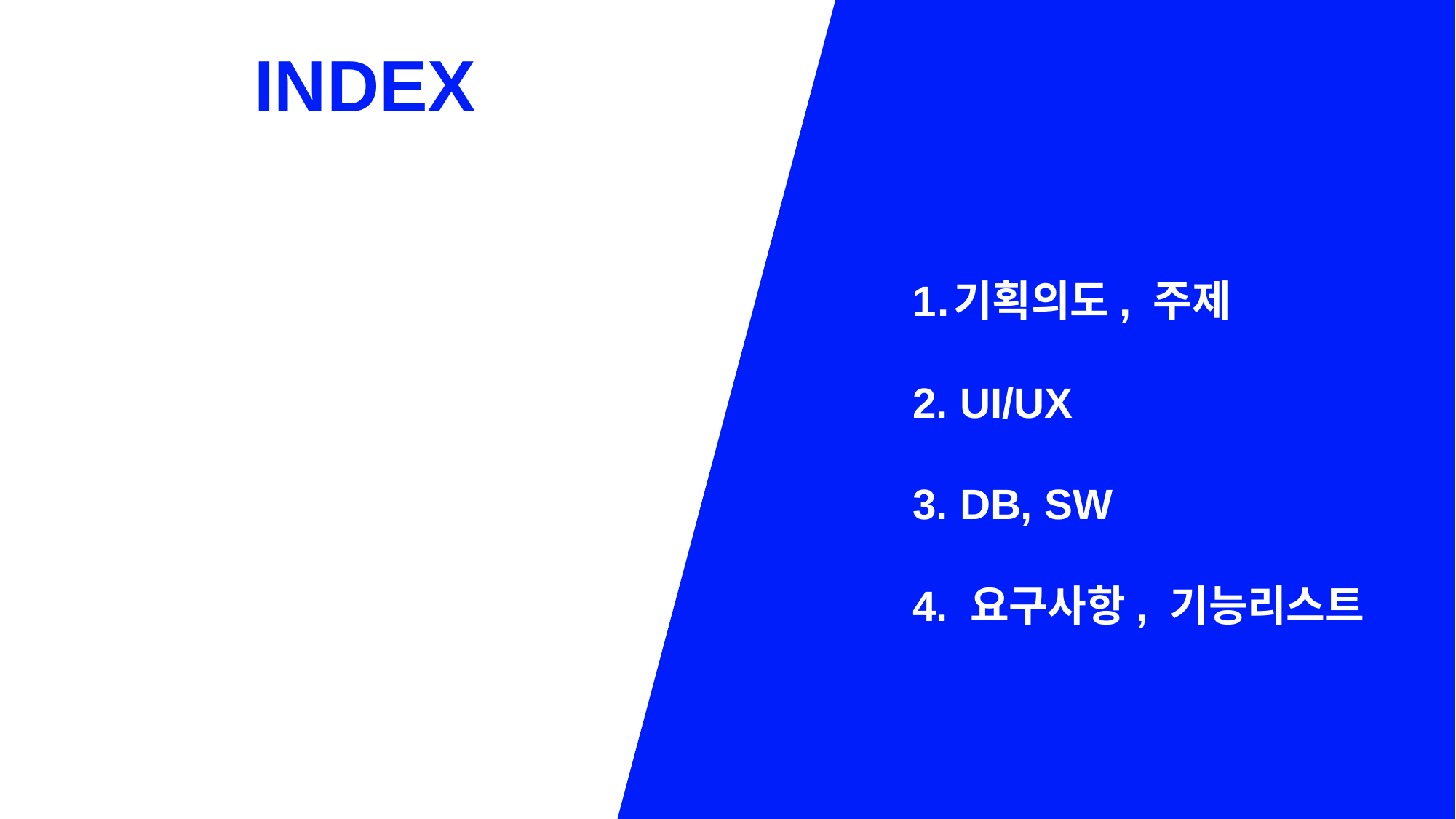

INDEX
기획의도, 주제

2. UI/UX

3. DB, SW

4. 요구사항, 기능리스트